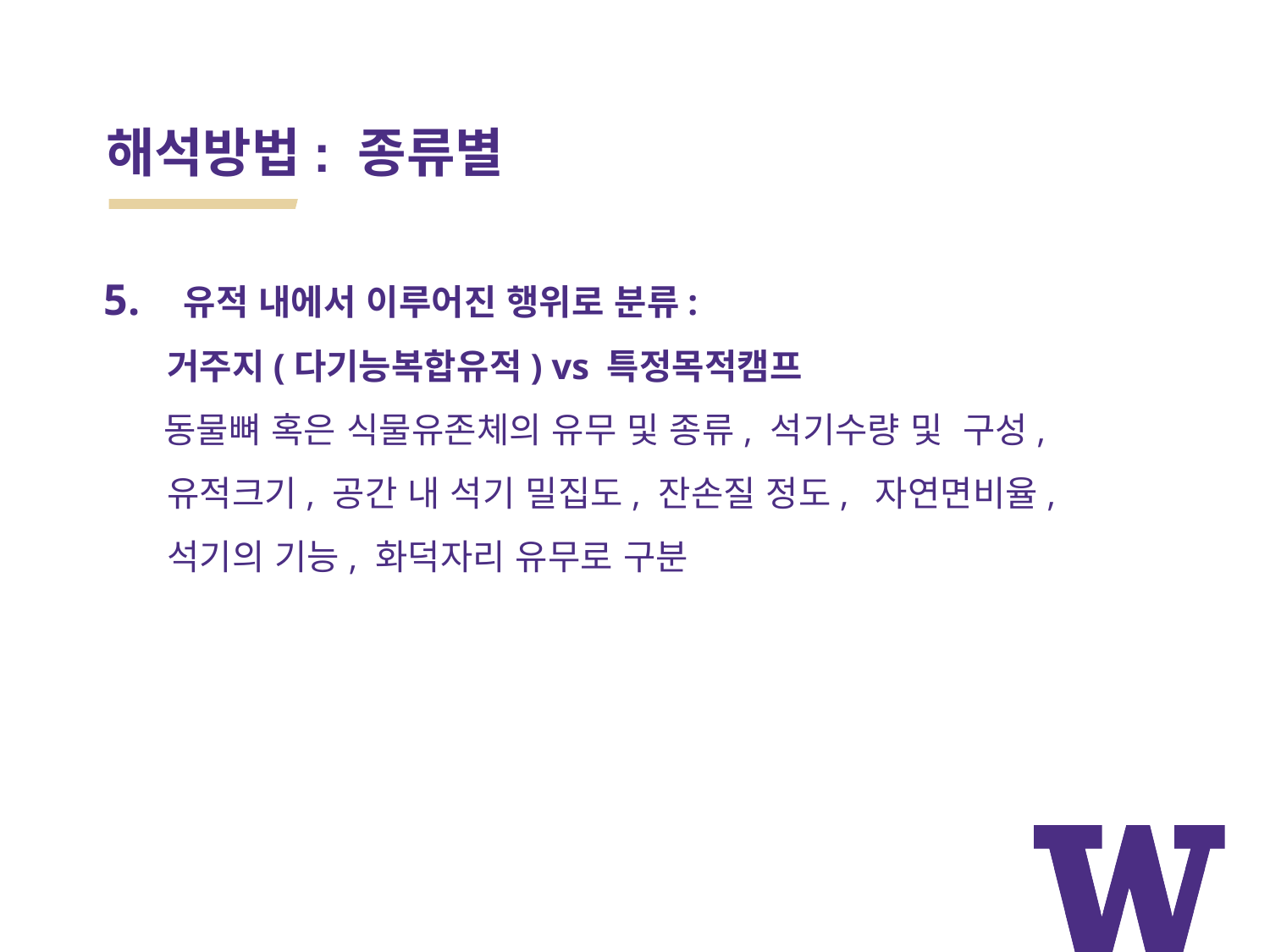

# 해석방법: 종류별
5.   유적 내에서 이루어진 행위로 분류:
      거주지(다기능복합유적) vs 특정목적캠프
      동물뼈 혹은 식물유존체의 유무 및 종류, 석기수량 및  구성,
      유적크기, 공간 내 석기 밀집도, 잔손질 정도,  자연면비율,
      석기의 기능, 화덕자리 유무로 구분